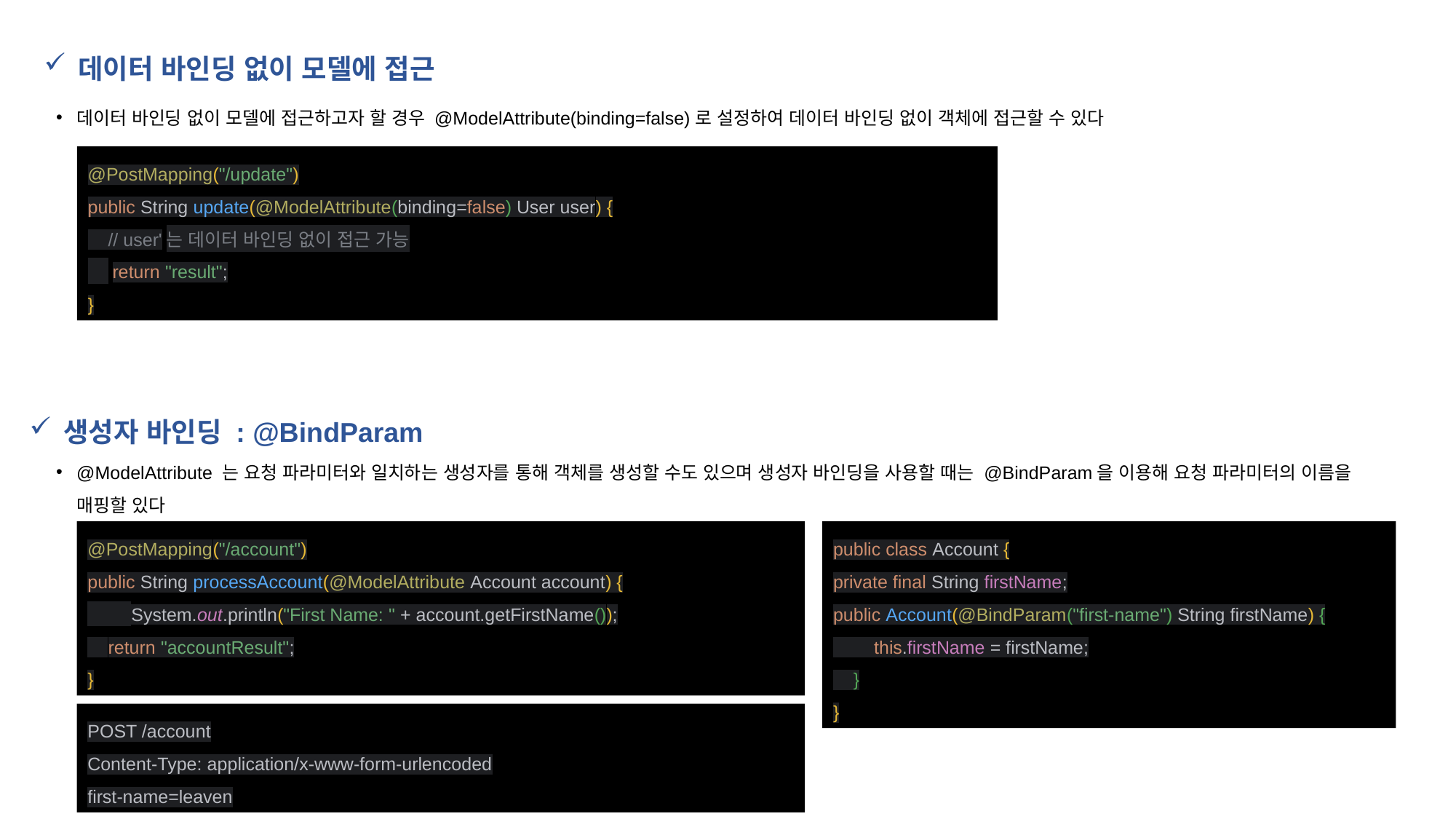

데이터 바인딩 없이 모델에 접근
데이터 바인딩 없이 모델에 접근하고자 할 경우 @ModelAttribute(binding=false)로 설정하여 데이터 바인딩 없이 객체에 접근할 수 있다
@PostMapping("/update")
public String update(@ModelAttribute(binding=false) User user) {
    // user'는 데이터 바인딩 없이 접근 가능
    return "result";
}
생성자 바인딩 : @BindParam
@ModelAttribute 는 요청 파라미터와 일치하는 생성자를 통해 객체를 생성할 수도 있으며 생성자 바인딩을 사용할 때는 @BindParam을 이용해 요청 파라미터의 이름을 매핑할 있다
@PostMapping("/account")
public String processAccount(@ModelAttribute Account account) {
    System.out.println("First Name: " + account.getFirstName());
    return "accountResult";
}
public class Account {
private final String firstName;
public Account(@BindParam("first-name") String firstName) {
        this.firstName = firstName;
    }
}
POST /account
Content-Type: application/x-www-form-urlencoded
first-name=leaven